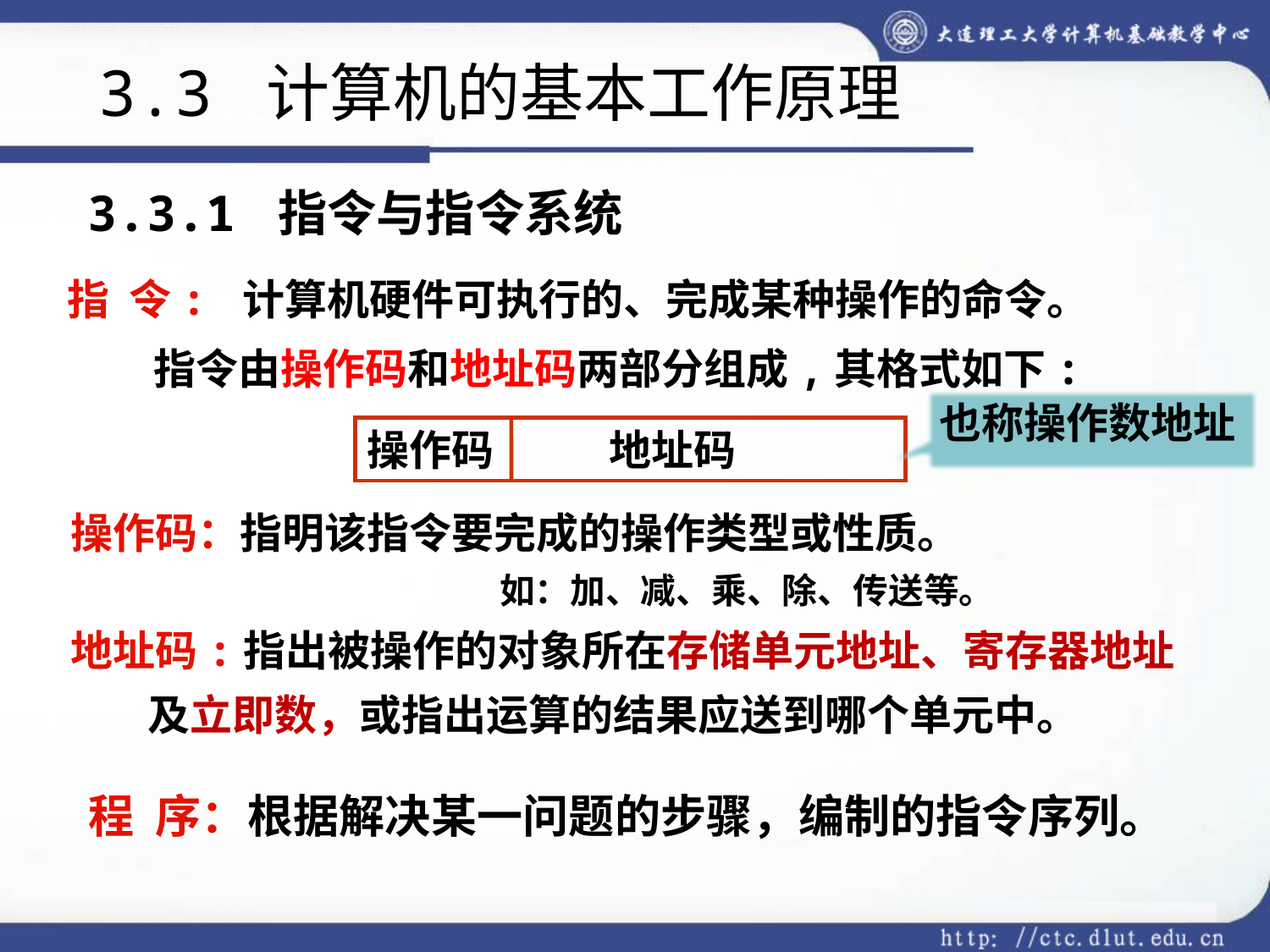

3.3 计算机的基本工作原理
# 3.3.1 指令与指令系统
指  令: 计算机硬件可执行的、完成某种操作的命令。
        指令由操作码和地址码两部分组成,其格式如下:

也称操作数地址

操作码            地址码
操作码：指明该指令要完成的操作类型或性质。
				如：加、减、乘、除、传送等。
地址码:指出被操作的对象所在存储单元地址、寄存器地址
       及立即数，或指出运算的结果应送到哪个单元中。
 程  序：根据解决某一问题的步骤，编制的指令序列。